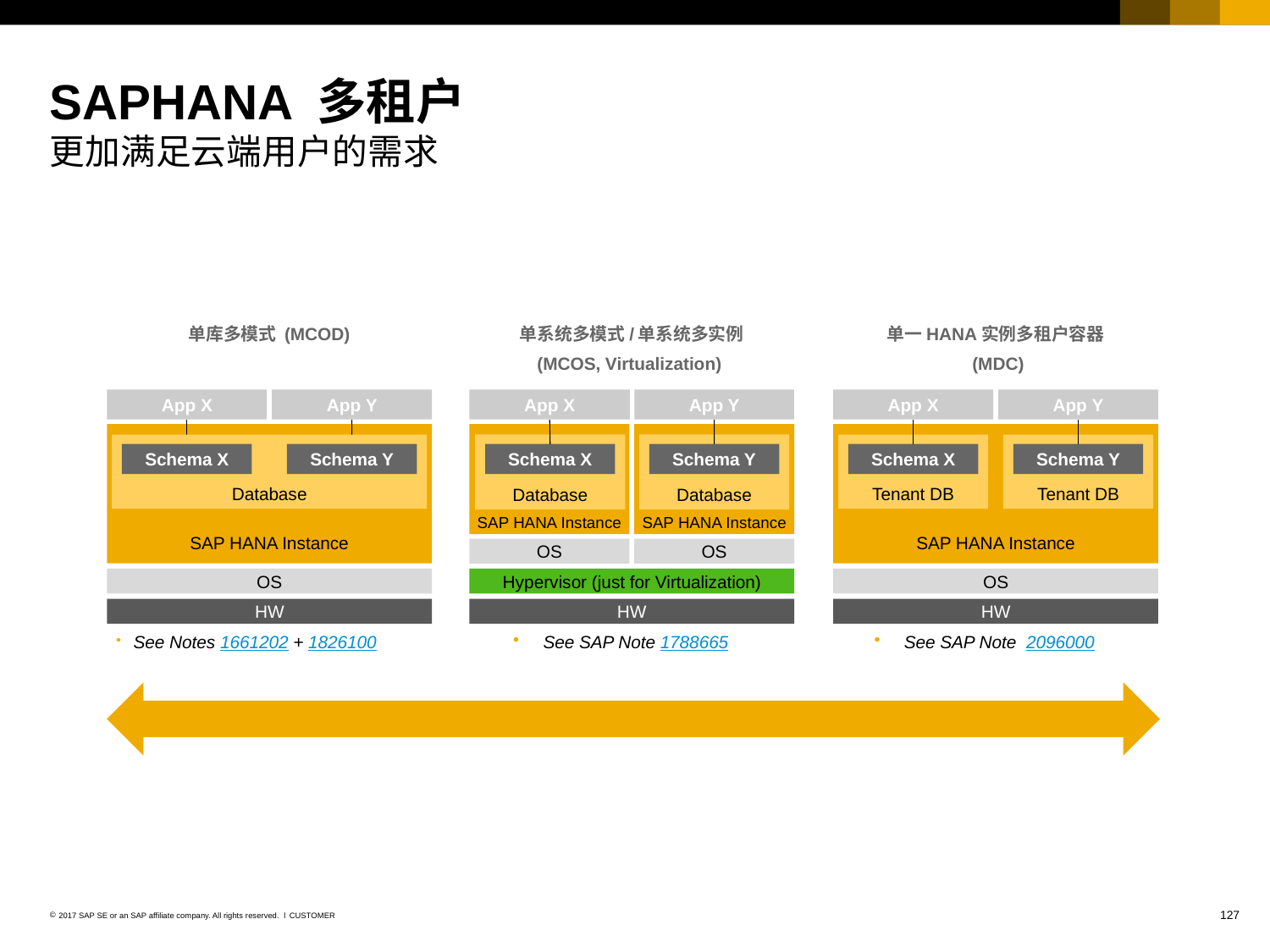

# SAPHANA 多租户 更加满足云端用户的需求
单库多模式 (MCOD)
单系统多模式/单系统多实例
(MCOS, Virtualization)
App X
App Y
SAP HANA Instance
SAP HANA Instance
Database
Database
Schema X
Schema Y
OS
OS
Hypervisor (just for Virtualization)
HW
See SAP Note 1788665
单一HANA实例多租户容器
 (MDC)
App X
App Y
SAP HANA Instance
Tenant DB
Tenant DB
Schema X
Schema Y
OS
HW
See SAP Note  2096000
App X
App Y
SAP HANA Instance
Database
Schema X
Schema Y
OS
HW
See Notes 1661202 + 1826100